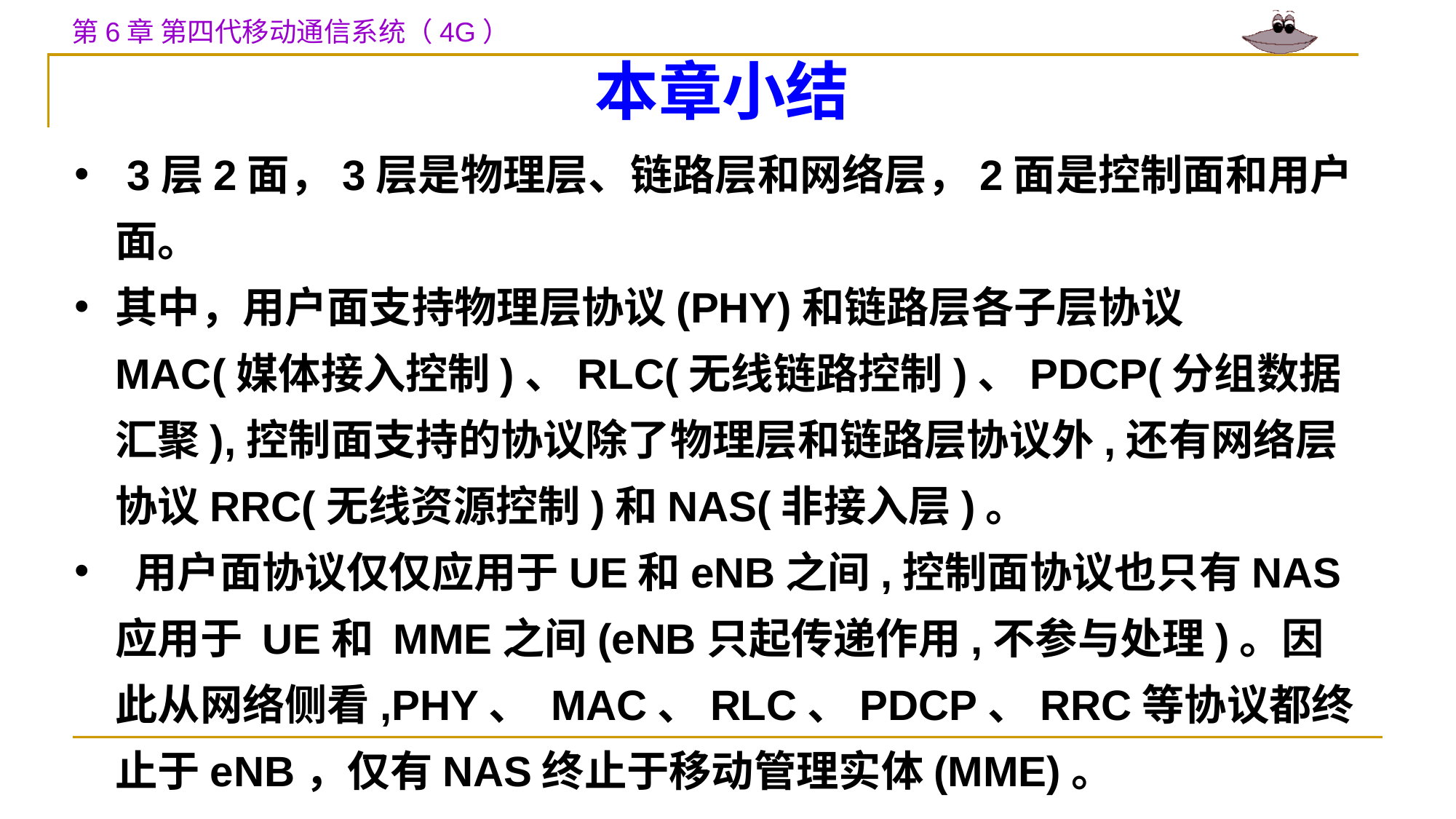

本章小结
 3层2面，3层是物理层、链路层和网络层，2面是控制面和用户面。
其中，用户面支持物理层协议(PHY)和链路层各子层协议 MAC(媒体接入控制)、RLC(无线链路控制)、PDCP(分组数据汇聚),控制面支持的协议除了物理层和链路层协议外,还有网络层协议RRC(无线资源控制)和NAS(非接入层)。
 用户面协议仅仅应用于UE和eNB之间,控制面协议也只有NAS应用于 UE和 MME之间(eNB只起传递作用,不参与处理)。因此从网络侧看,PHY、 MAC、RLC、PDCP、RRC等协议都终止于eNB，仅有NAS终止于移动管理实体(MME)。